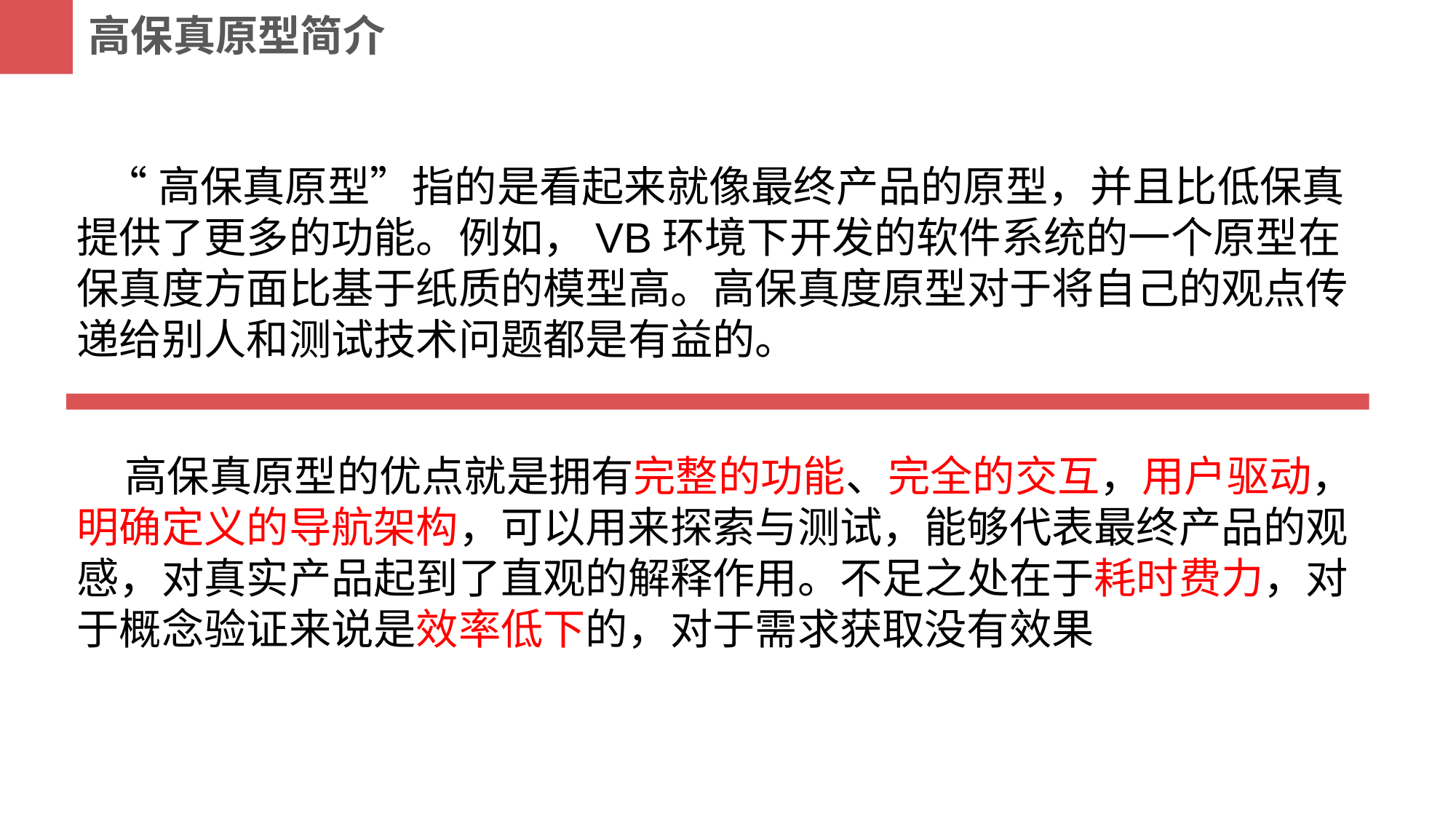

高保真原型简介
   “高保真原型”指的是看起来就像最终产品的原型，并且比低保真提供了更多的功能。例如，VB环境下开发的软件系统的一个原型在保真度方面比基于纸质的模型高。高保真度原型对于将自己的观点传递给别人和测试技术问题都是有益的。
    高保真原型的优点就是拥有完整的功能、完全的交互，用户驱动，明确定义的导航架构，可以用来探索与测试，能够代表最终产品的观感，对真实产品起到了直观的解释作用。不足之处在于耗时费力，对于概念验证来说是效率低下的，对于需求获取没有效果